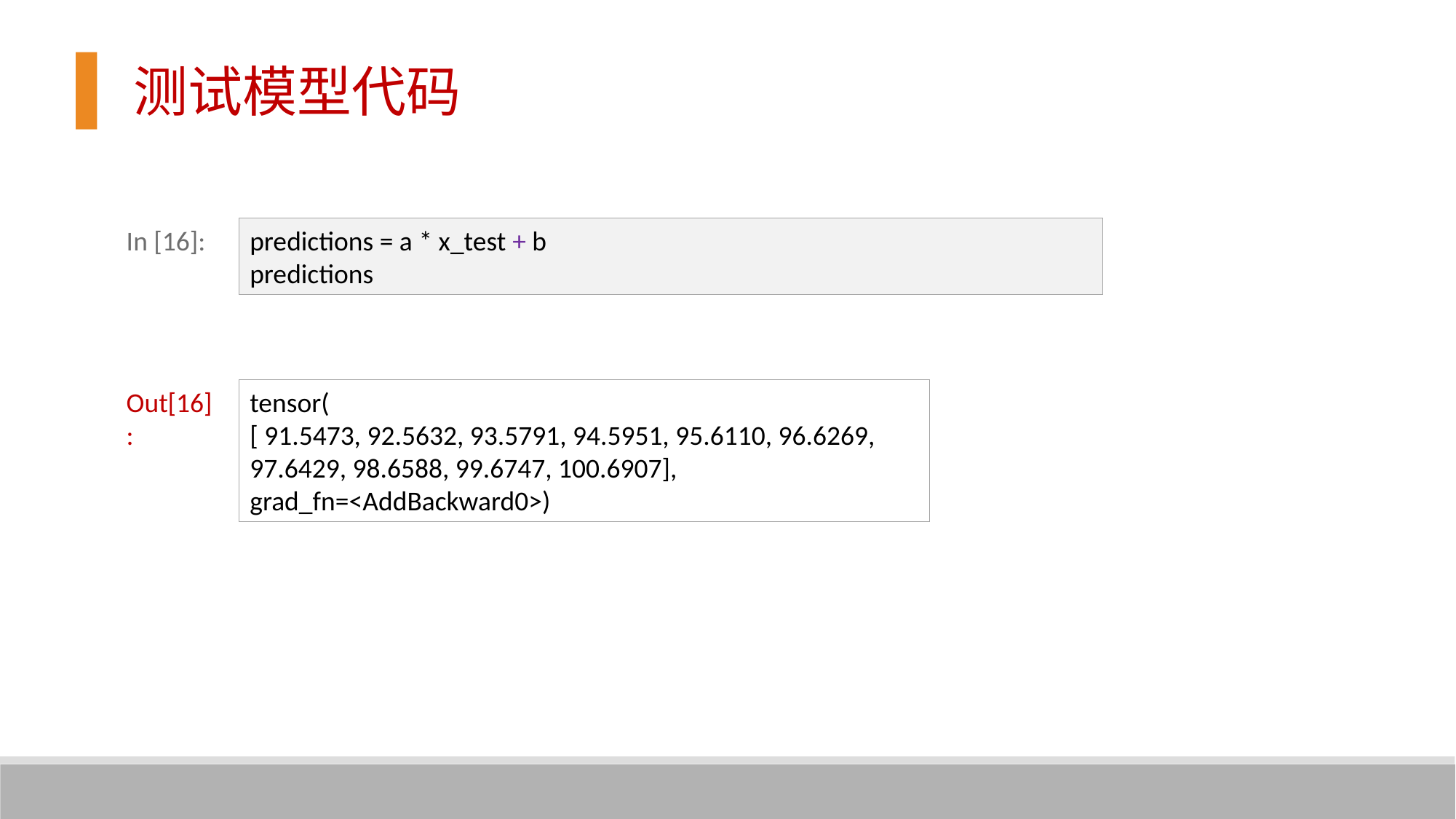

测试模型代码
In [16]:
predictions = a * x_test + b
predictions
Out[16]:
tensor(
[ 91.5473, 92.5632, 93.5791, 94.5951, 95.6110, 96.6269, 97.6429, 98.6588, 99.6747, 100.6907], grad_fn=<AddBackward0>)